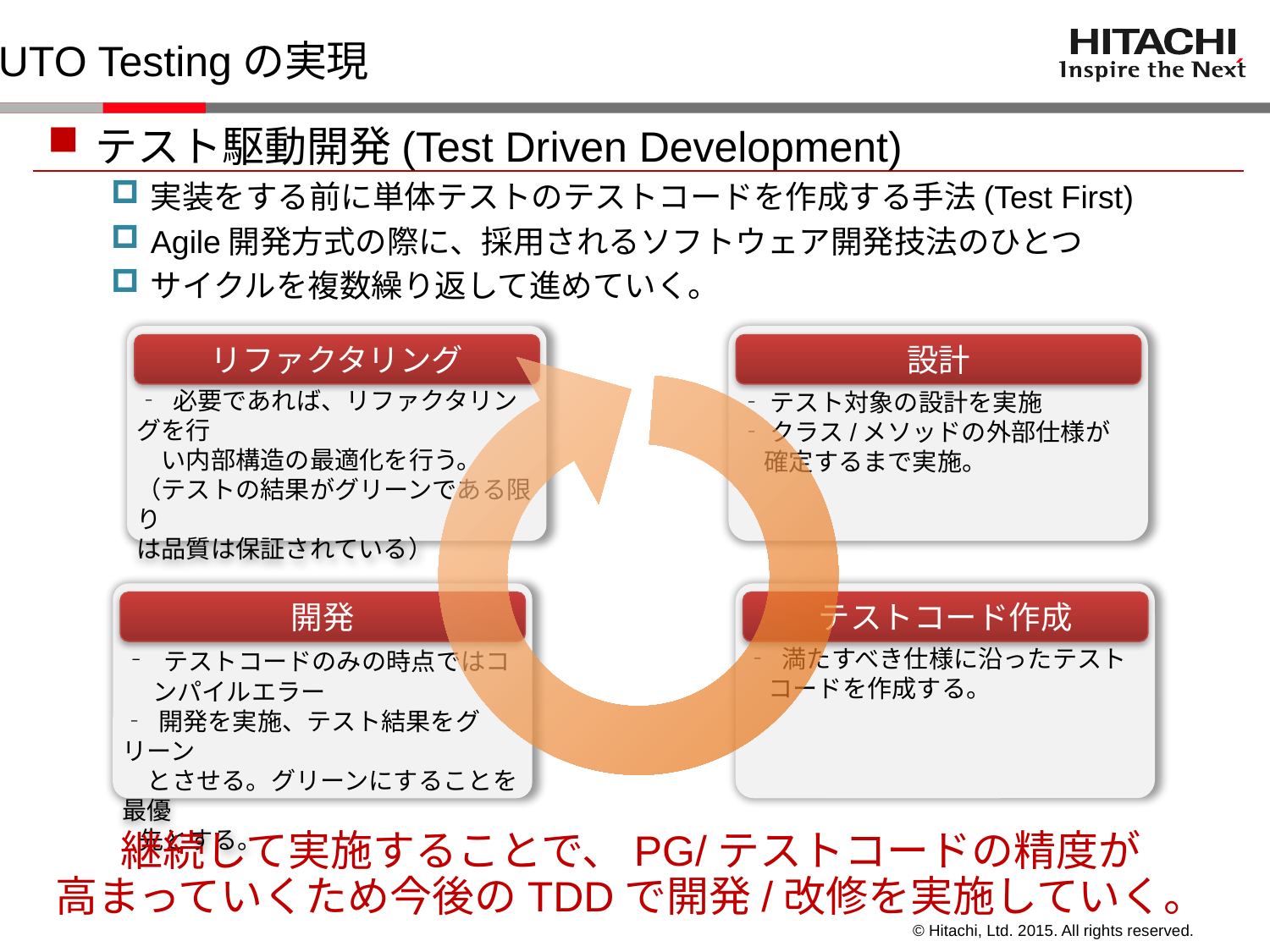

AUTO Testingの実現
テスト駆動開発(Test Driven Development)
実装をする前に単体テストのテストコードを作成する手法(Test First)
Agile開発方式の際に、採用されるソフトウェア開発技法のひとつ
サイクルを複数繰り返して進めていく。

‐ 必要であれば、リファクタリングを行
　い内部構造の最適化を行う。
（テストの結果がグリーンである限り
は品質は保証されている）

‐テスト対象の設計を実施
‐クラス/メソッドの外部仕様が
　確定するまで実施。
リファクタリング
設計

‐ テストコードのみの時点ではコ
　 ンパイルエラー
‐ 開発を実施、テスト結果をグリーン
　とさせる。グリーンにすることを最優
  先とする。

‐ 満たすべき仕様に沿ったテスト
   コードを作成する。

開発
テストコード作成
継続して実施することで、PG/テストコードの精度が
高まっていくため今後のTDDで開発/改修を実施していく。